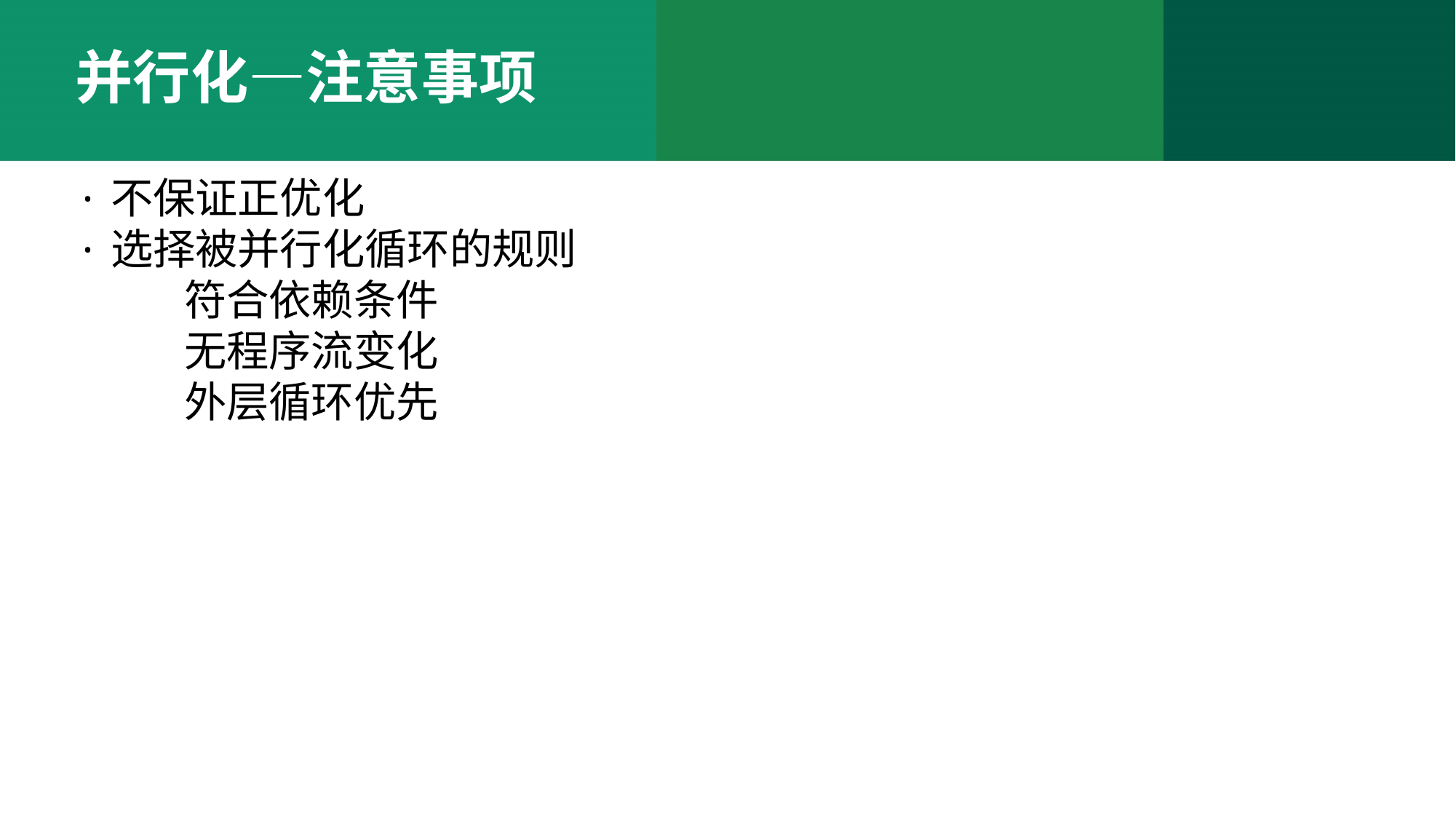

并行化—注意事项
·不保证正优化
·选择被并行化循环的规则
	符合依赖条件
	无程序流变化
	外层循环优先